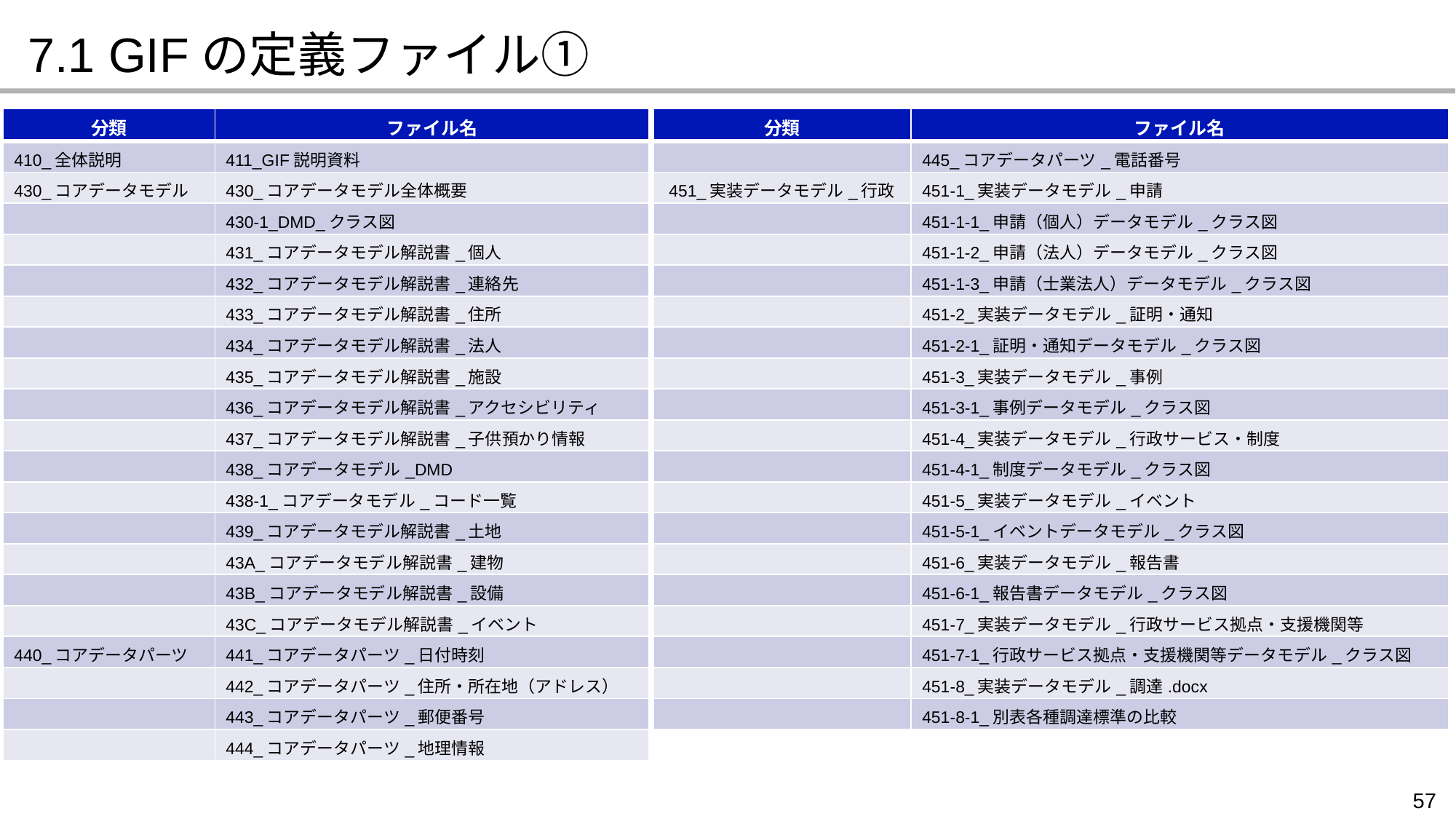

7.1 GIFの定義ファイル①
| 分類 | ファイル名 |
| --- | --- |
| 410\_全体説明 | 411\_GIF説明資料 |
| 430\_コアデータモデル | 430\_コアデータモデル全体概要 |
|  | 430-1\_DMD\_クラス図 |
|  | 431\_コアデータモデル解説書\_個人 |
|  | 432\_コアデータモデル解説書\_連絡先 |
|  | 433\_コアデータモデル解説書\_住所 |
|  | 434\_コアデータモデル解説書\_法人 |
|  | 435\_コアデータモデル解説書\_施設 |
|  | 436\_コアデータモデル解説書\_アクセシビリティ |
|  | 437\_コアデータモデル解説書\_子供預かり情報 |
|  | 438\_コアデータモデル\_DMD |
|  | 438-1\_コアデータモデル\_コード一覧 |
|  | 439\_コアデータモデル解説書\_土地 |
|  | 43A\_コアデータモデル解説書\_建物 |
|  | 43B\_コアデータモデル解説書\_設備 |
|  | 43C\_コアデータモデル解説書\_イベント |
| 440\_コアデータパーツ | 441\_コアデータパーツ\_日付時刻 |
|  | 442\_コアデータパーツ\_住所・所在地（アドレス） |
|  | 443\_コアデータパーツ\_郵便番号 |
|  | 444\_コアデータパーツ\_地理情報 |
| 分類 | ファイル名 |
| --- | --- |
|  | 445\_コアデータパーツ\_電話番号 |
| 451\_実装データモデル\_行政 | 451-1\_実装データモデル\_申請 |
|  | 451-1-1\_申請（個人）データモデル\_クラス図 |
|  | 451-1-2\_申請（法人）データモデル\_クラス図 |
|  | 451-1-3\_申請（士業法人）データモデル\_クラス図 |
|  | 451-2\_実装データモデル\_証明・通知 |
|  | 451-2-1\_証明・通知データモデル\_クラス図 |
|  | 451-3\_実装データモデル\_事例 |
|  | 451-3-1\_事例データモデル\_クラス図 |
|  | 451-4\_実装データモデル\_行政サービス・制度 |
|  | 451-4-1\_制度データモデル\_クラス図 |
|  | 451-5\_実装データモデル\_イベント |
|  | 451-5-1\_イベントデータモデル\_クラス図 |
|  | 451-6\_実装データモデル\_報告書 |
|  | 451-6-1\_報告書データモデル\_クラス図 |
|  | 451-7\_実装データモデル\_行政サービス拠点・支援機関等 |
|  | 451-7-1\_行政サービス拠点・支援機関等データモデル\_クラス図 |
|  | 451-8\_実装データモデル\_調達.docx |
|  | 451-8-1\_別表各種調達標準の比較 |
57